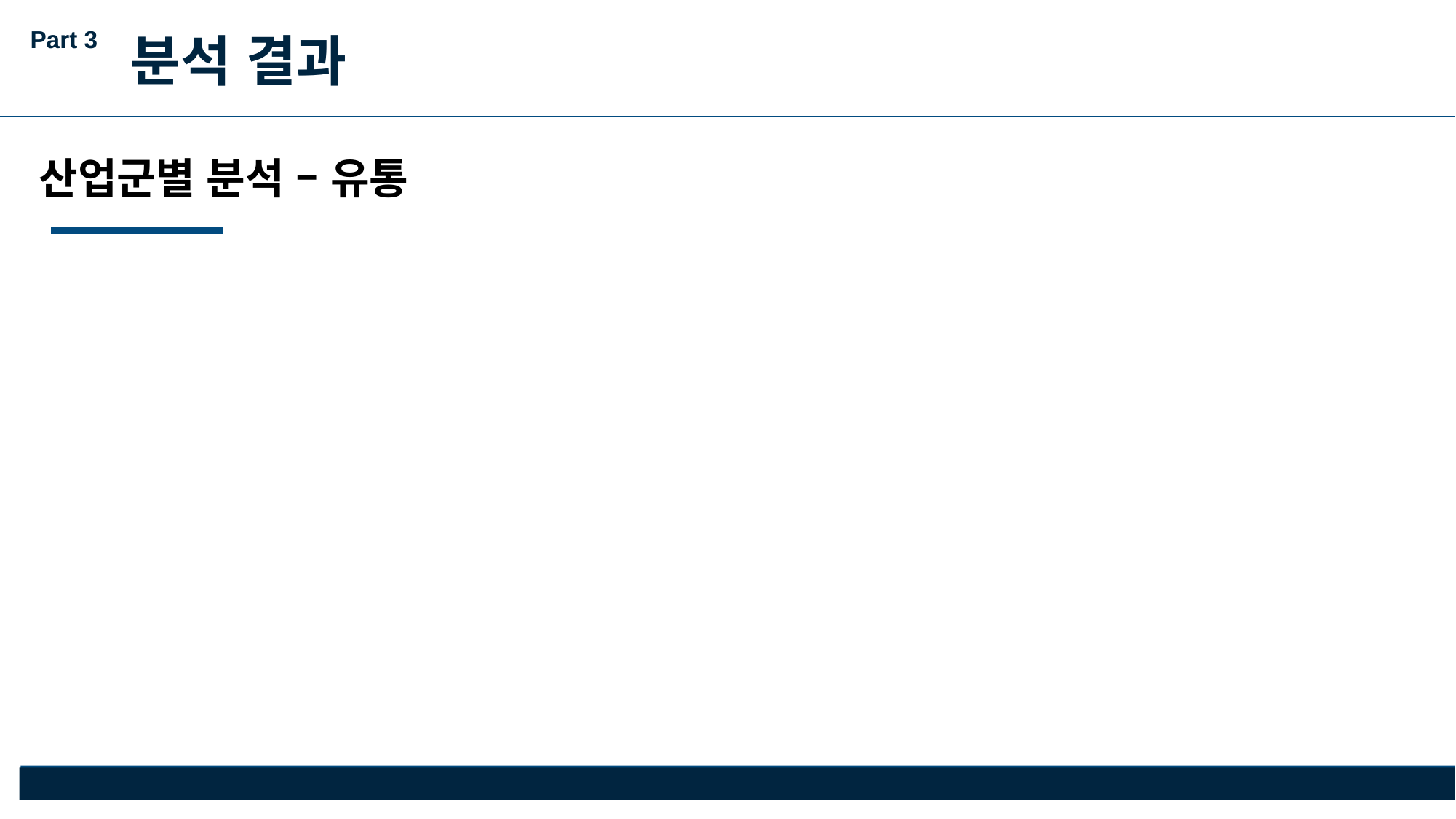

Part 3
분석 결과
산업군별 분석 – 유통
지도 출처 © SimpleMaps.com: http://simplemaps.com/resources/svg-maps